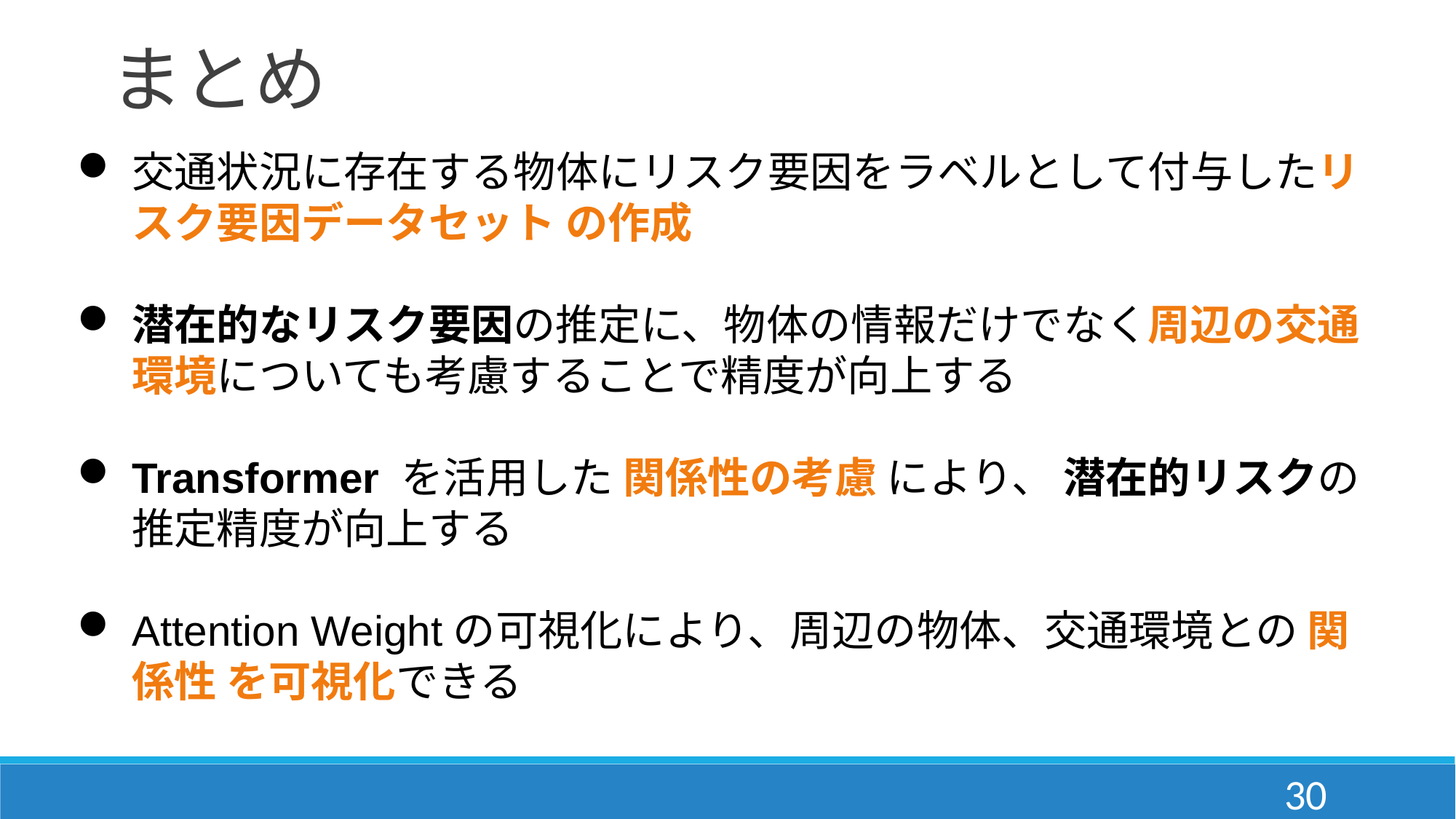

まとめ
交通状況に存在する物体にリスク要因をラベルとして付与したリスク要因データセット の作成

潜在的なリスク要因の推定に、物体の情報だけでなく周辺の交通環境についても考慮することで精度が向上する

Transformer を活用した 関係性の考慮 により、 潜在的リスクの推定精度が向上する

Attention Weightの可視化により、周辺の物体、交通環境との 関係性 を可視化できる
30